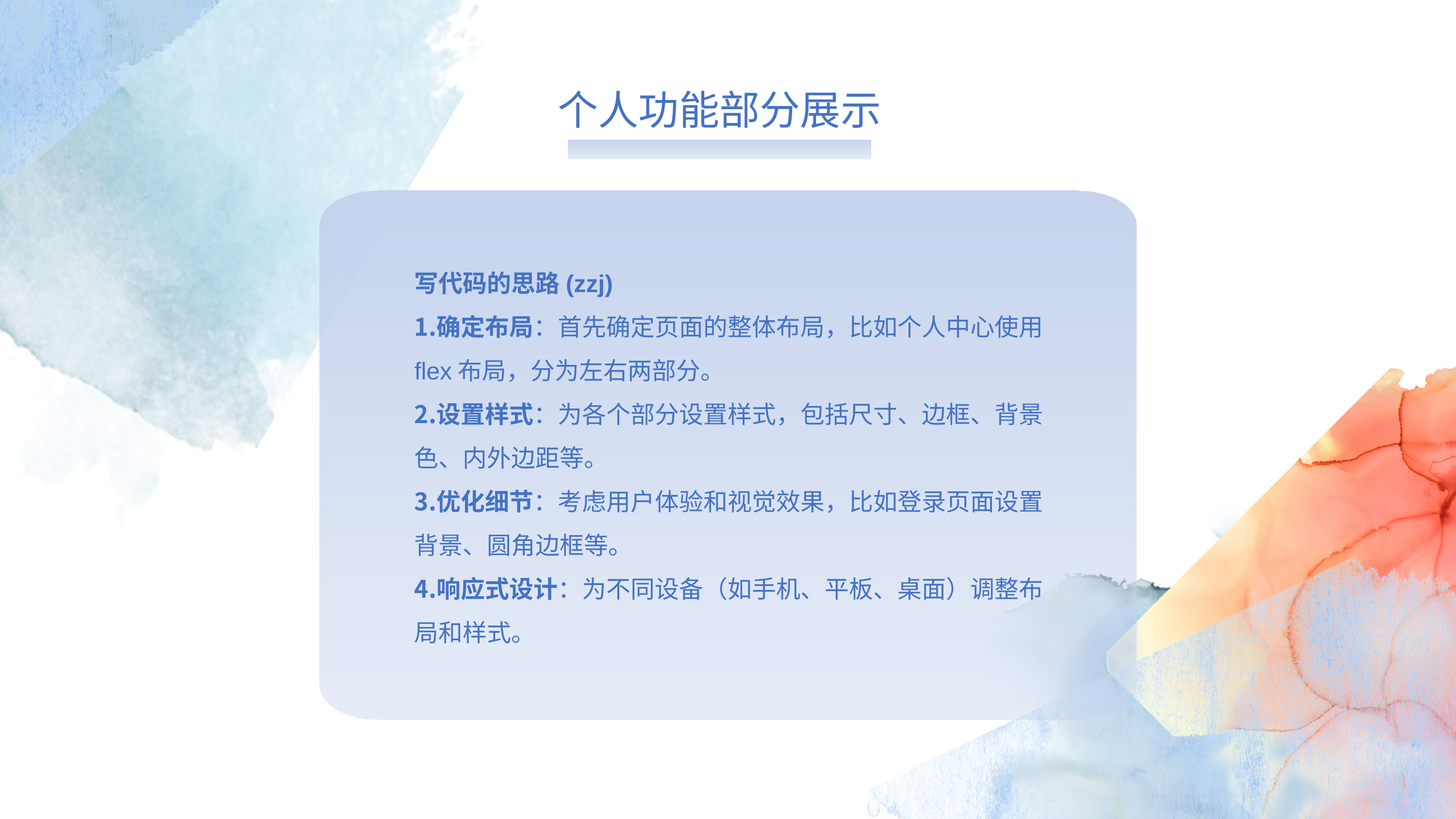

个人功能部分展示

写代码的思路(zzj)
确定布局：首先确定页面的整体布局，比如个人中心使用flex布局，分为左右两部分。
设置样式：为各个部分设置样式，包括尺寸、边框、背景色、内外边距等。
优化细节：考虑用户体验和视觉效果，比如登录页面设置背景、圆角边框等。
响应式设计：为不同设备（如手机、平板、桌面）调整布局和样式。